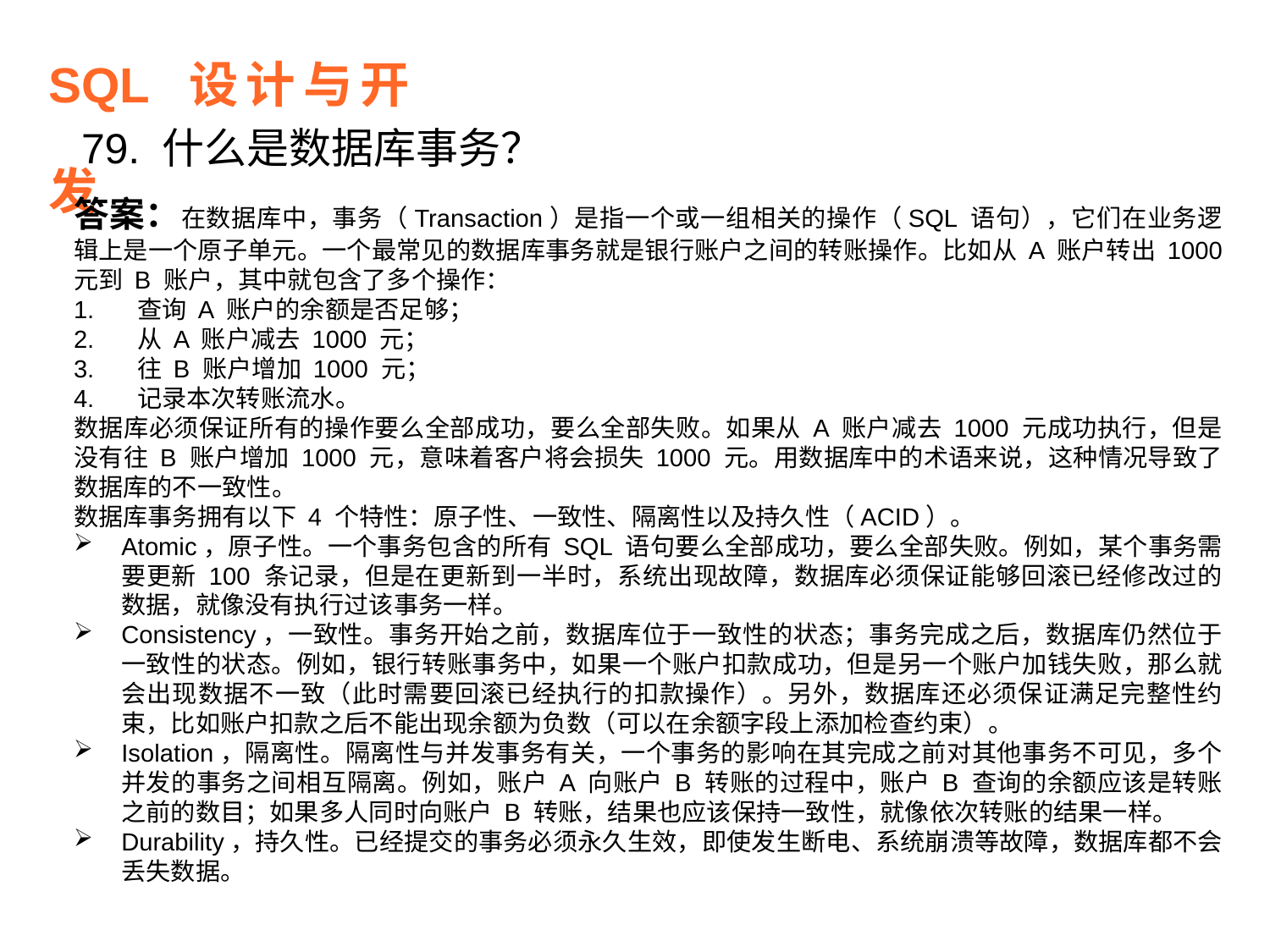

SQL 设计与开发
79. 什么是数据库事务？
答案：在数据库中，事务（Transaction）是指一个或一组相关的操作（SQL 语句），它们在业务逻辑上是一个原子单元。一个最常见的数据库事务就是银行账户之间的转账操作。比如从 A 账户转出 1000 元到 B 账户，其中就包含了多个操作：
查询 A 账户的余额是否足够；
从 A 账户减去 1000 元；
往 B 账户增加 1000 元；
记录本次转账流水。
数据库必须保证所有的操作要么全部成功，要么全部失败。如果从 A 账户减去 1000 元成功执行，但是没有往 B 账户增加 1000 元，意味着客户将会损失 1000 元。用数据库中的术语来说，这种情况导致了数据库的不一致性。
数据库事务拥有以下 4 个特性：原子性、一致性、隔离性以及持久性（ACID）。
Atomic，原子性。一个事务包含的所有 SQL 语句要么全部成功，要么全部失败。例如，某个事务需要更新 100 条记录，但是在更新到一半时，系统出现故障，数据库必须保证能够回滚已经修改过的数据，就像没有执行过该事务一样。
Consistency，一致性。事务开始之前，数据库位于一致性的状态；事务完成之后，数据库仍然位于一致性的状态。例如，银行转账事务中，如果一个账户扣款成功，但是另一个账户加钱失败，那么就会出现数据不一致（此时需要回滚已经执行的扣款操作）。另外，数据库还必须保证满足完整性约束，比如账户扣款之后不能出现余额为负数（可以在余额字段上添加检查约束）。
Isolation，隔离性。隔离性与并发事务有关，一个事务的影响在其完成之前对其他事务不可见，多个并发的事务之间相互隔离。例如，账户 A 向账户 B 转账的过程中，账户 B 查询的余额应该是转账之前的数目；如果多人同时向账户 B 转账，结果也应该保持一致性，就像依次转账的结果一样。
Durability，持久性。已经提交的事务必须永久生效，即使发生断电、系统崩溃等故障，数据库都不会丢失数据。